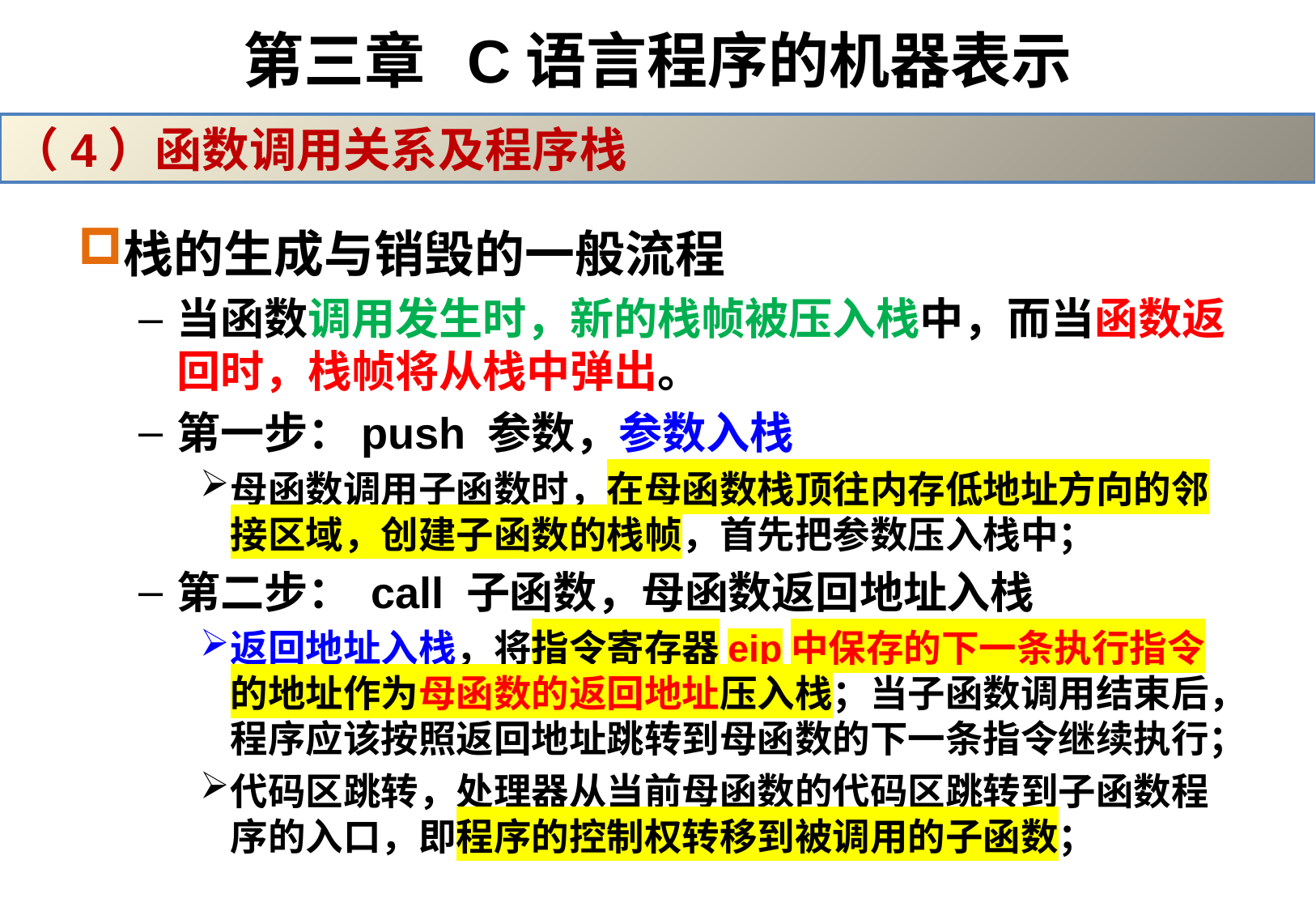

# 第三章  C语言程序的机器表示
（4）函数调用关系及程序栈
栈的生成与销毁的一般流程
当函数调用发生时，新的栈帧被压入栈中，而当函数返回时，栈帧将从栈中弹出。
第一步：push 参数，参数入栈
母函数调用子函数时，在母函数栈顶往内存低地址方向的邻接区域，创建子函数的栈帧，首先把参数压入栈中；
第二步： call 子函数，母函数返回地址入栈
返回地址入栈，将指令寄存器eip中保存的下一条执行指令的地址作为母函数的返回地址压入栈；当子函数调用结束后，程序应该按照返回地址跳转到母函数的下一条指令继续执行；
代码区跳转，处理器从当前母函数的代码区跳转到子函数程序的入口，即程序的控制权转移到被调用的子函数；